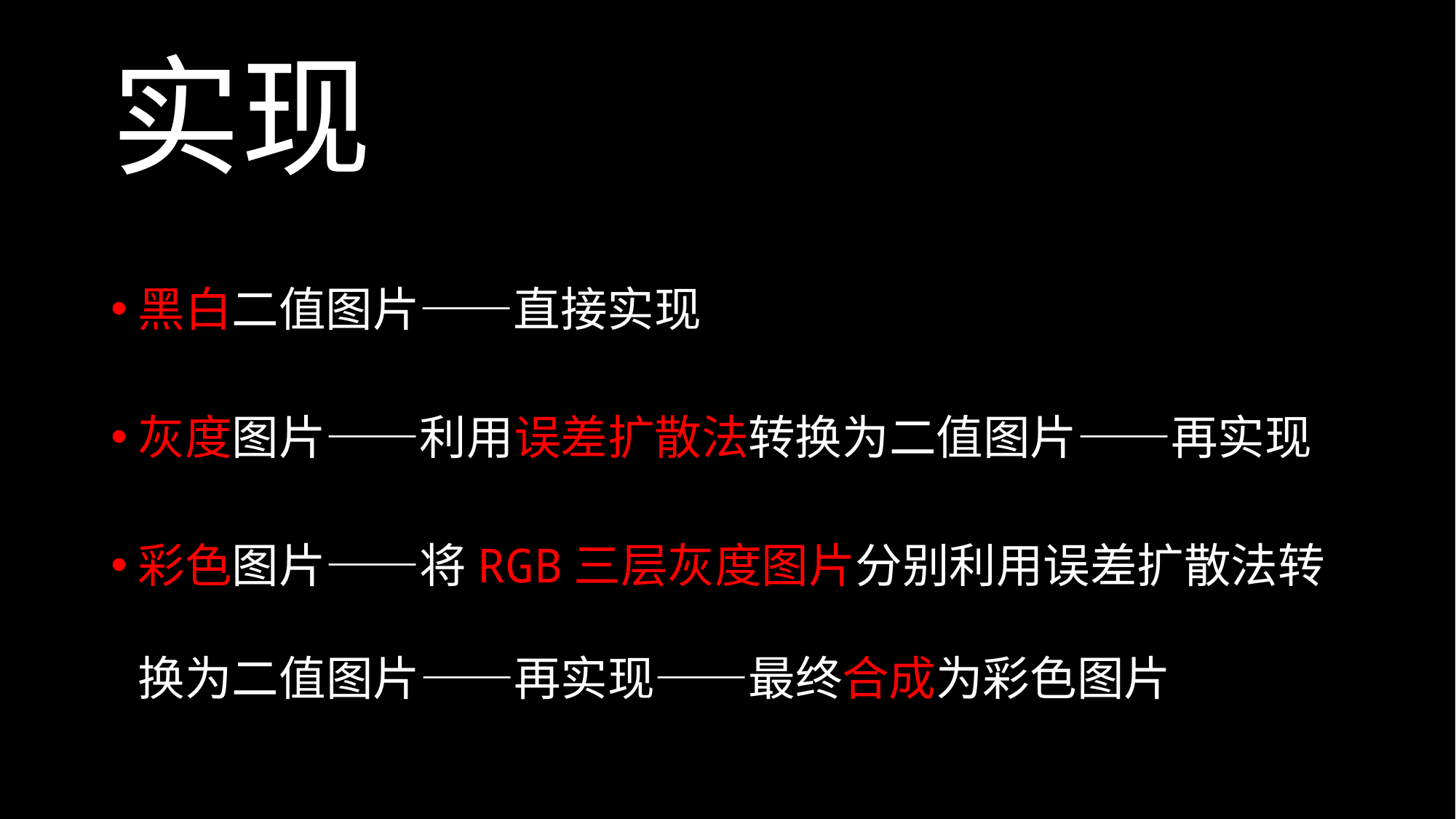

# 实现
黑白二值图片——直接实现
灰度图片——利用误差扩散法转换为二值图片——再实现
彩色图片——将RGB三层灰度图片分别利用误差扩散法转换为二值图片——再实现——最终合成为彩色图片